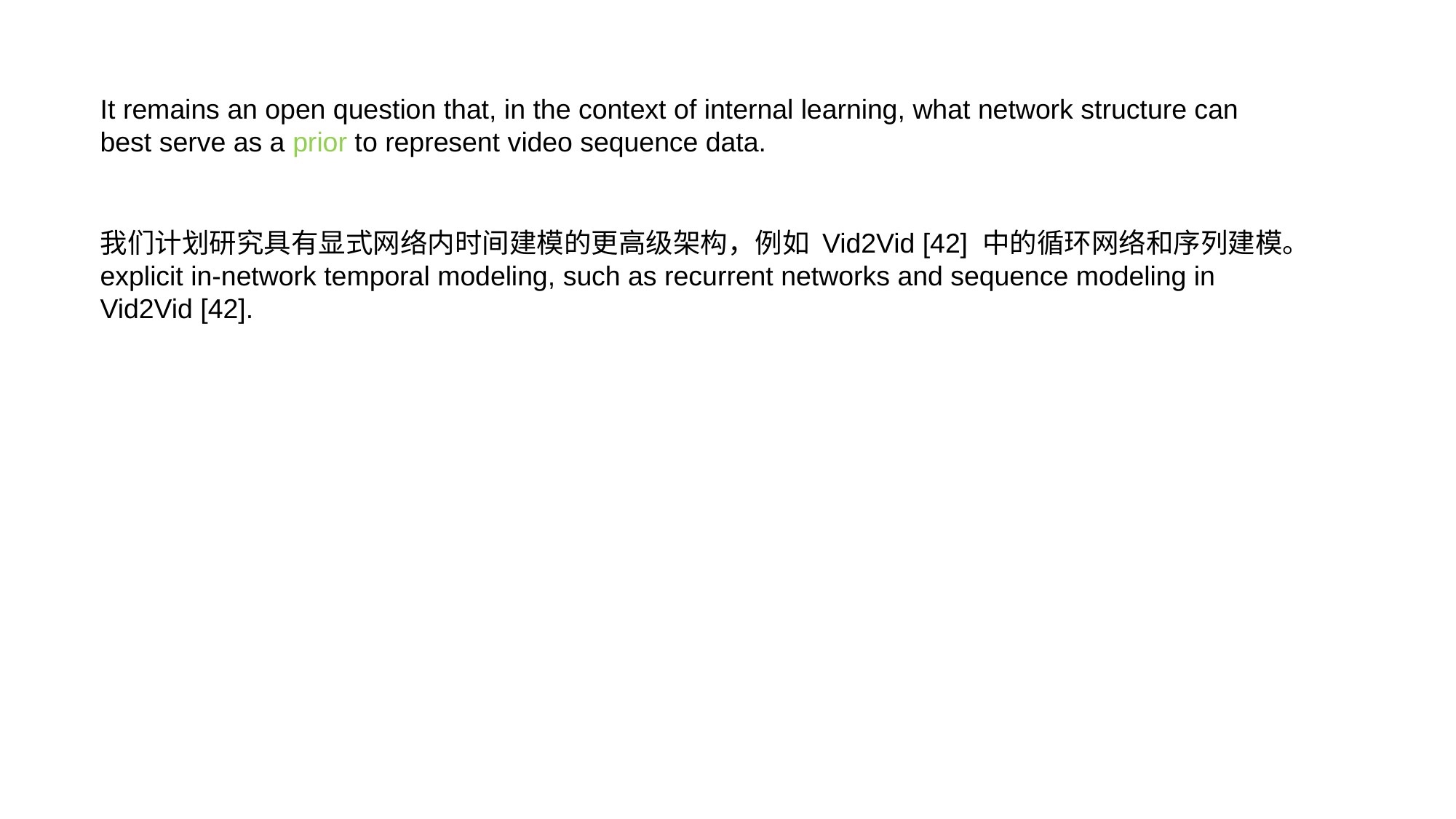

It remains an open question that, in the context of internal learning, what network structure can best serve as a prior to represent video sequence data.
我们计划研究具有显式网络内时间建模的更高级架构，例如 Vid2Vid [42] 中的循环网络和序列建模。
explicit in-network temporal modeling, such as recurrent networks and sequence modeling in Vid2Vid [42].